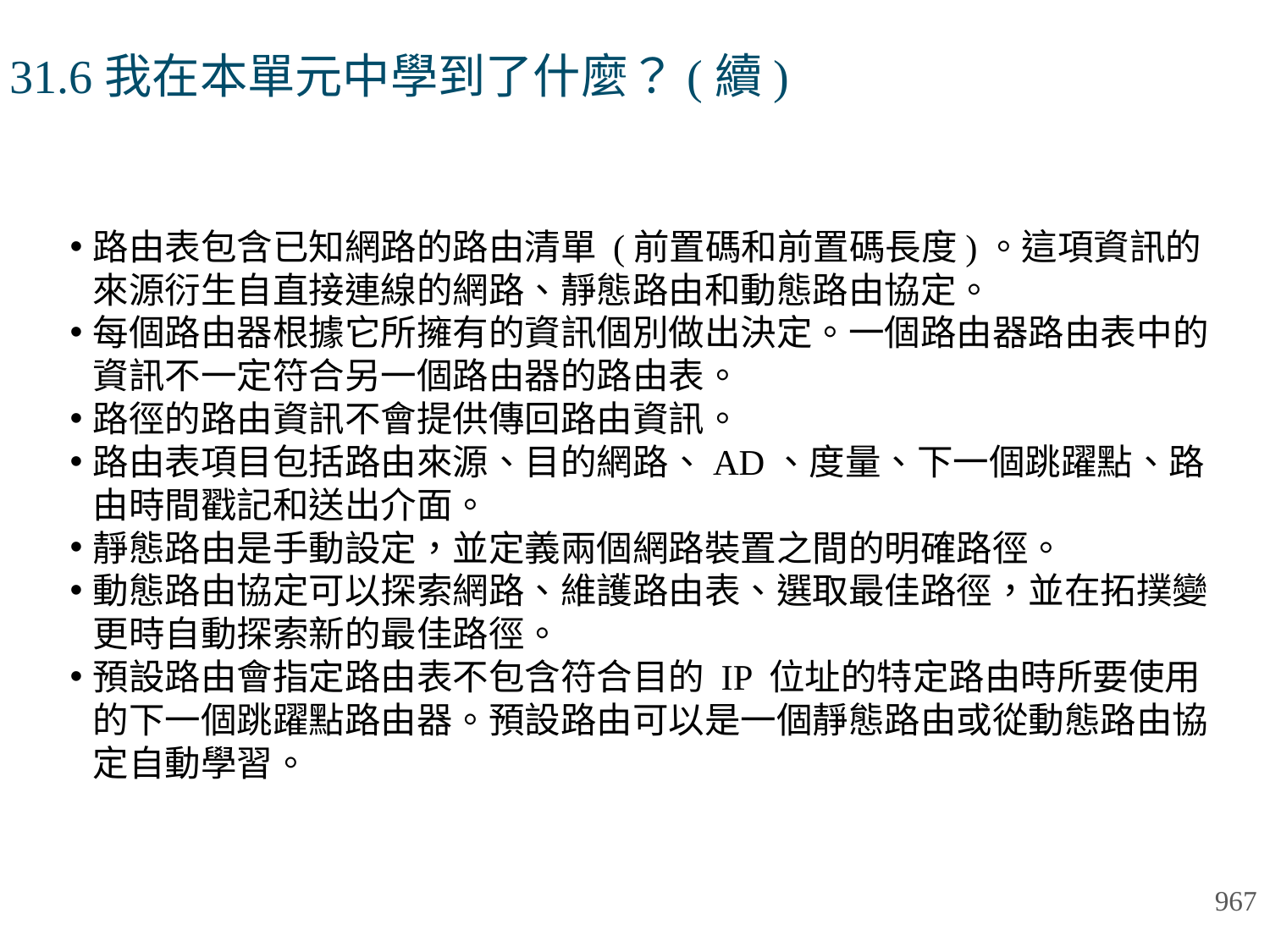

# 31.6我在本單元中學到了什麼？(續)
路由表包含已知網路的路由清單 (前置碼和前置碼長度)。這項資訊的來源衍生自直接連線的網路、靜態路由和動態路由協定。
每個路由器根據它所擁有的資訊個別做出決定。一個路由器路由表中的資訊不一定符合另一個路由器的路由表。
路徑的路由資訊不會提供傳回路由資訊。
路由表項目包括路由來源、目的網路、AD、度量、下一個跳躍點、路由時間戳記和送出介面。
靜態路由是手動設定，並定義兩個網路裝置之間的明確路徑。
動態路由協定可以探索網路、維護路由表、選取最佳路徑，並在拓撲變更時自動探索新的最佳路徑。
預設路由會指定路由表不包含符合目的 IP 位址的特定路由時所要使用的下一個跳躍點路由器。預設路由可以是一個靜態路由或從動態路由協定自動學習。

967